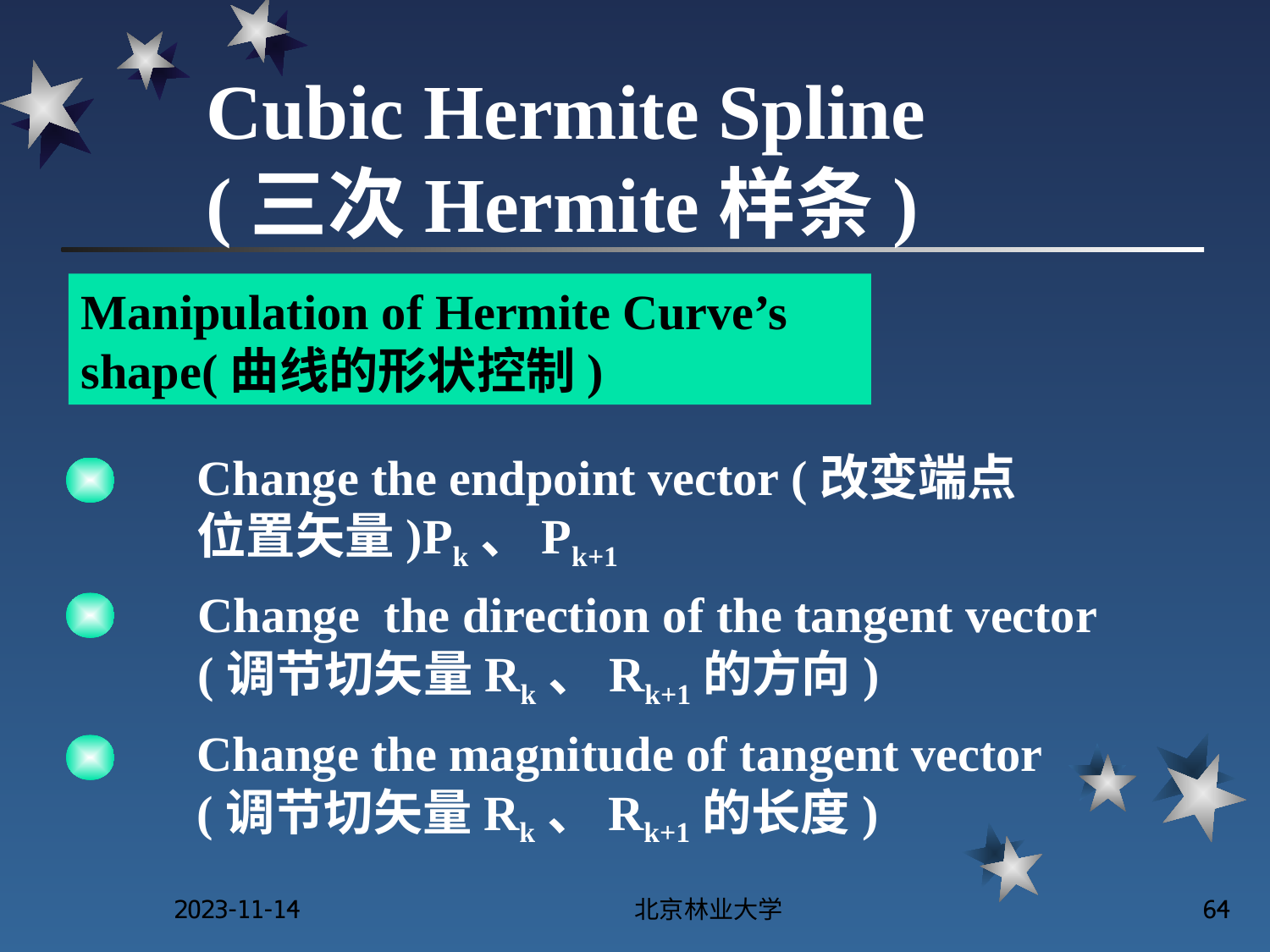

# Cubic Hermite Spline (三次Hermite样条)
Manipulation of Hermite Curve’s shape(曲线的形状控制)
Change the endpoint vector (改变端点位置矢量)Pk、Pk+1

Change  the direction of the tangent vector
(调节切矢量Rk、Rk+1的方向)

Change the magnitude of tangent vector (调节切矢量Rk、Rk+1的长度)

2023-11-14
北京林业大学
64